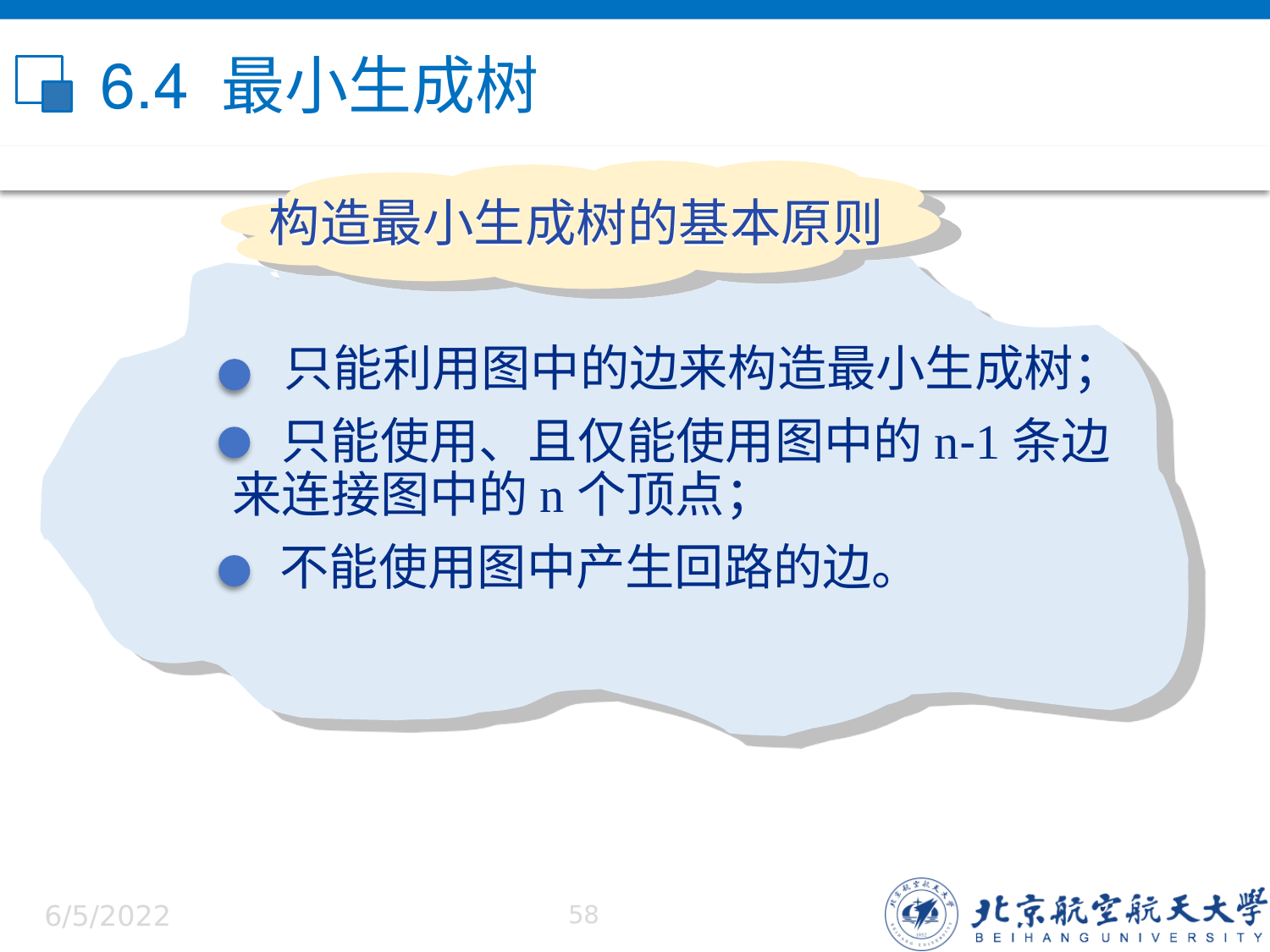

# 6.4 最小生成树

构造最小生成树的基本原则

　只能利用图中的边来构造最小生成树；

  　  只能使用、且仅能使用图中的n-1条边
    来连接图中的n个顶点；

不能使用图中产生回路的边。

6/5/2022
58